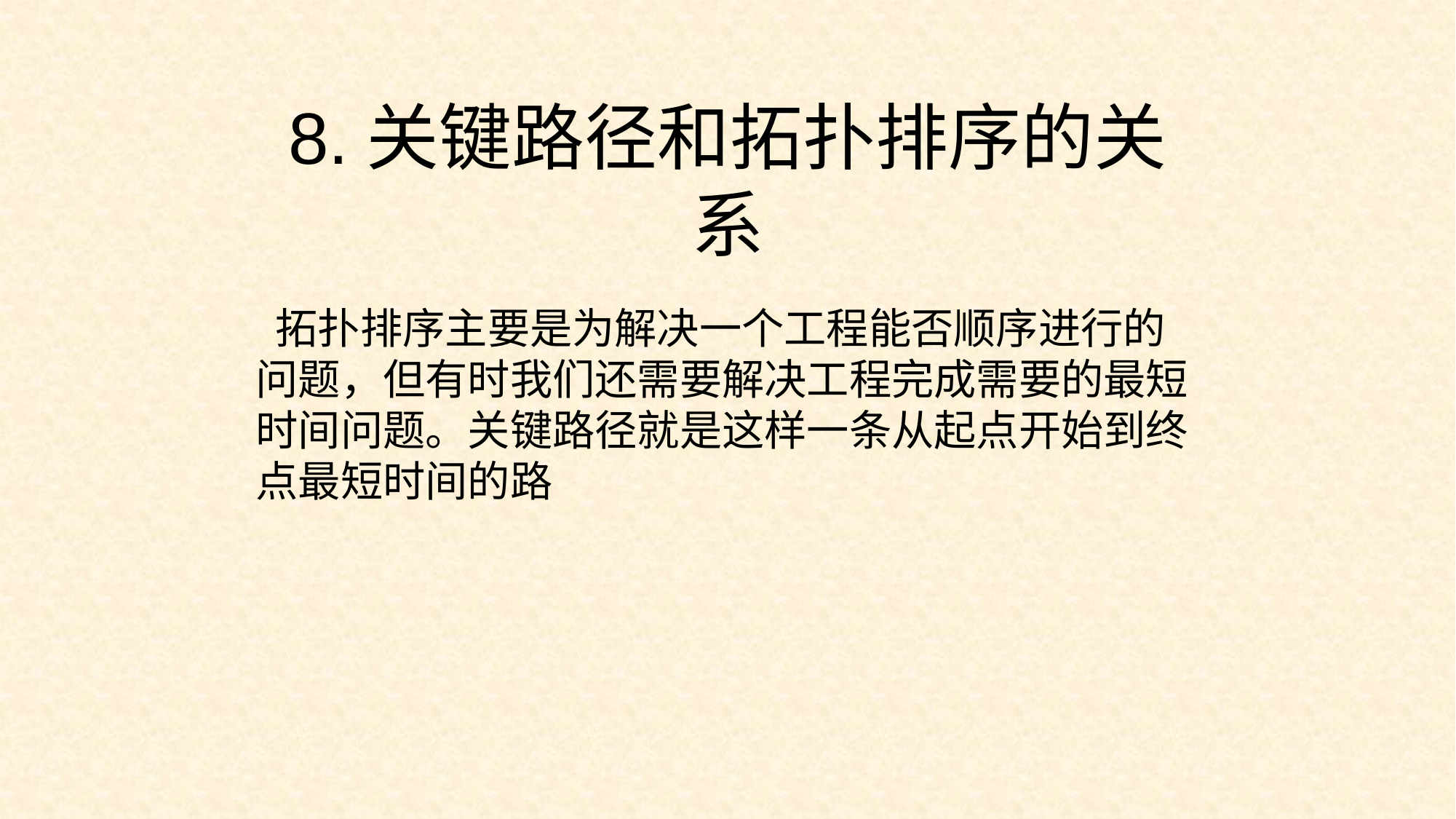

8.关键路径和拓扑排序的关系
 拓扑排序主要是为解决一个工程能否顺序进行的问题，但有时我们还需要解决工程完成需要的最短时间问题。关键路径就是这样一条从起点开始到终点最短时间的路